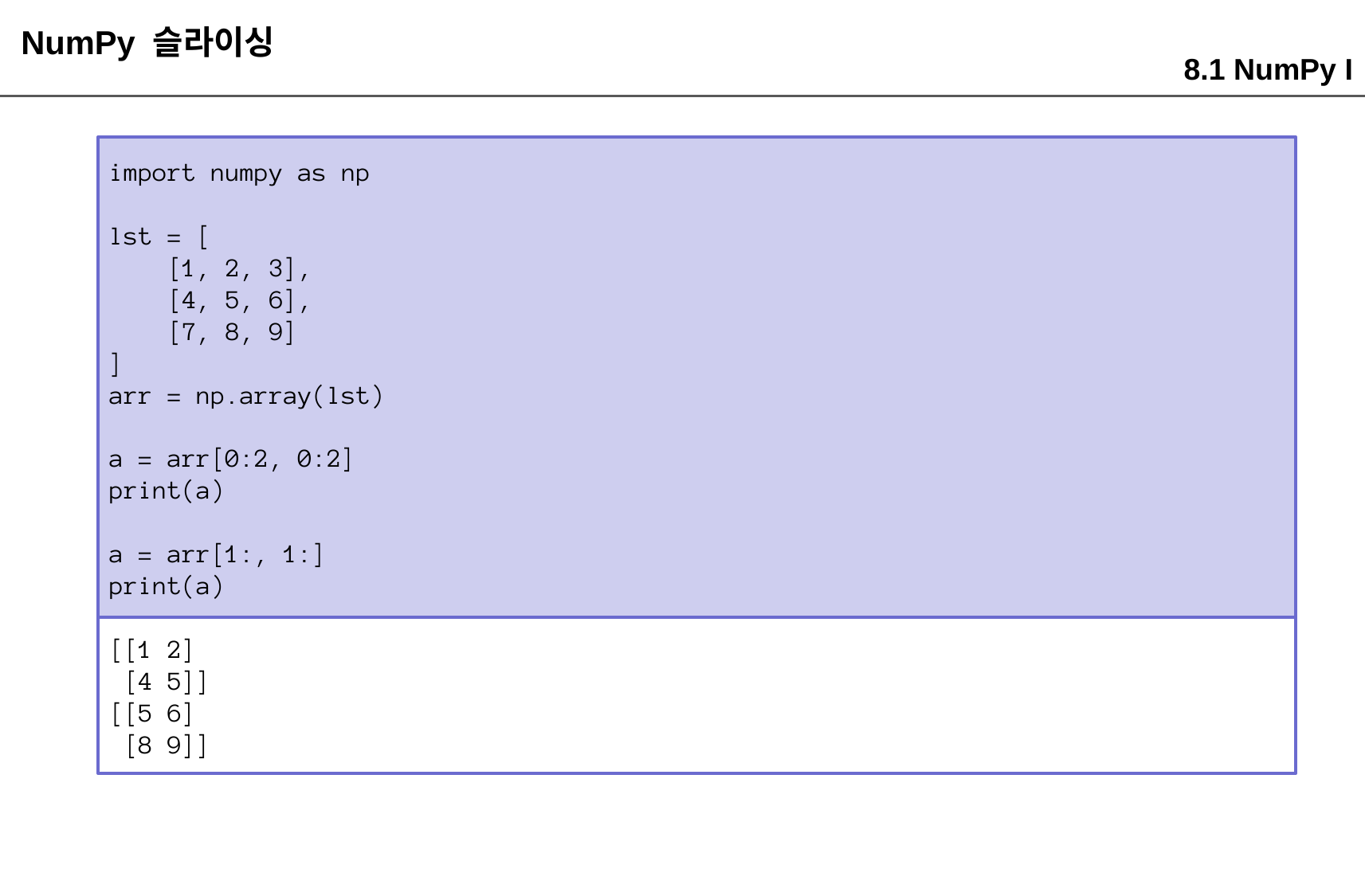

NumPy 슬라이싱
8.1 NumPy I
import numpy as np

lst = [
    [1, 2, 3],
    [4, 5, 6],
    [7, 8, 9]
]
arr = np.array(lst)

a = arr[0:2, 0:2]
print(a)

a = arr[1:, 1:]
print(a)
[[1 2]
 [4 5]]
[[5 6]
 [8 9]]